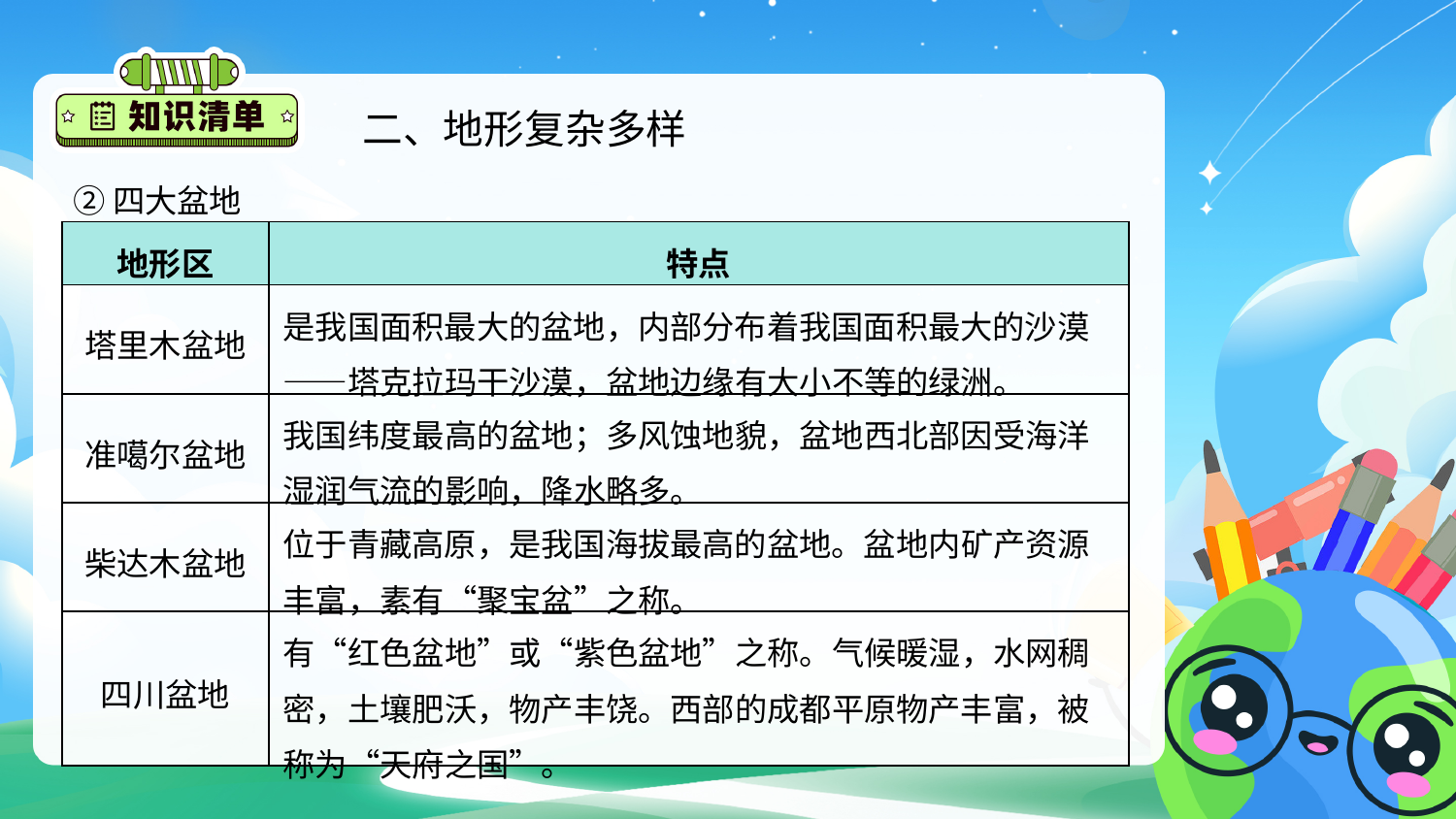

二、地形复杂多样
②四大盆地
| 地形区 | 特点 |
| --- | --- |
| 塔里木盆地 | 是我国面积最大的盆地，内部分布着我国面积最大的沙漠——塔克拉玛干沙漠，盆地边缘有大小不等的绿洲。 |
| 准噶尔盆地 | 我国纬度最高的盆地；多风蚀地貌，盆地西北部因受海洋湿润气流的影响，降水略多。 |
| 柴达木盆地 | 位于青藏高原，是我国海拔最高的盆地。盆地内矿产资源丰富，素有“聚宝盆”之称。 |
| 四川盆地 | 有“红色盆地”或“紫色盆地”之称。气候暖湿，水网稠密，土壤肥沃，物产丰饶。西部的成都平原物产丰富，被称为“天府之国”。 |